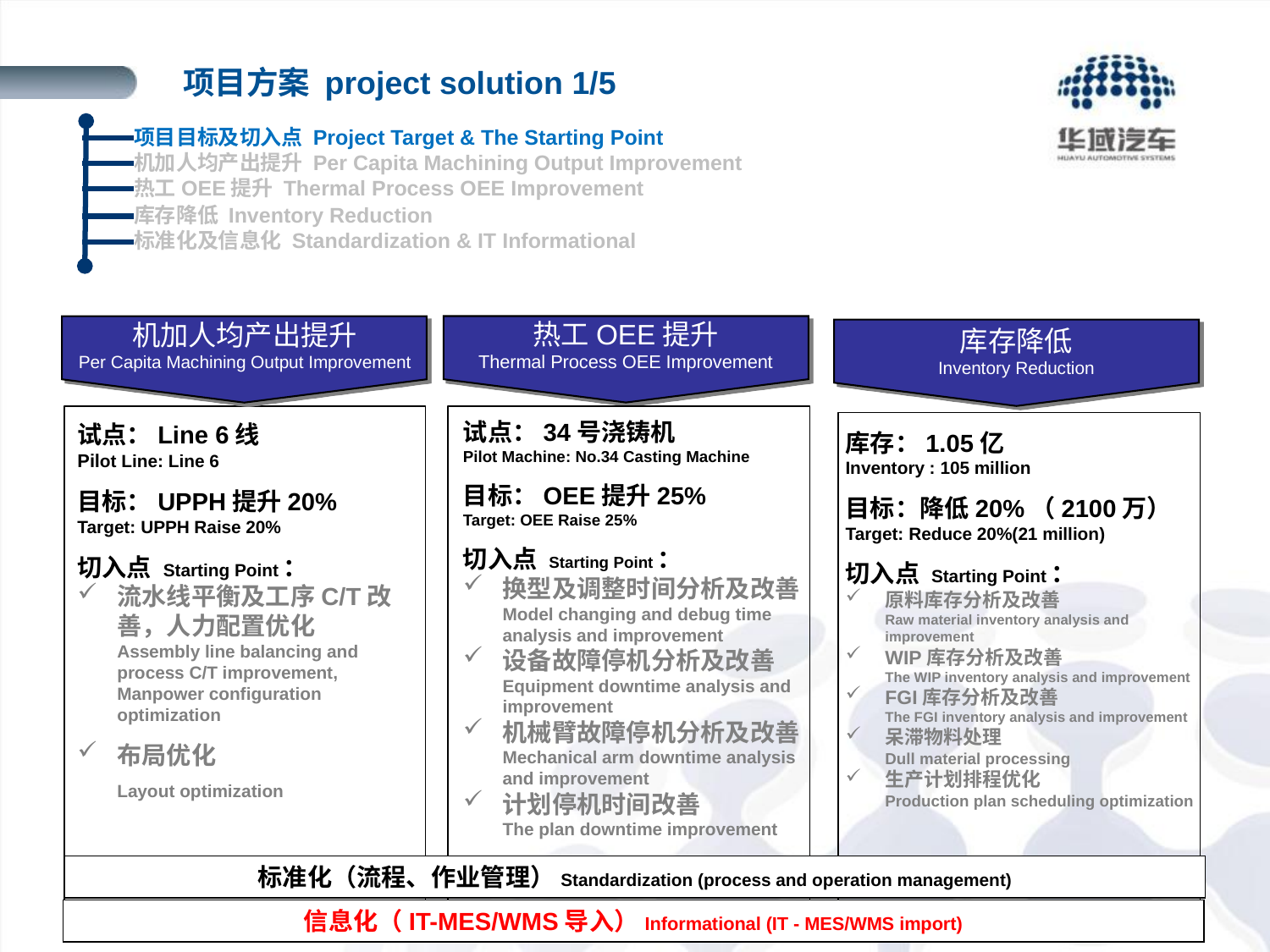

项目方案 project solution 1/5
项目目标及切入点 Project Target & The Starting Point
机加人均产出提升 Per Capita Machining Output Improvement
热工OEE提升 Thermal Process OEE Improvement
库存降低 Inventory Reduction
标准化及信息化 Standardization & IT Informational

善
机加人均产出提升
Per Capita Machining Output Improvement
热工OEE提升
Thermal Process OEE Improvement
库存降低
Inventory Reduction

库存：1.05亿
Inventory : 105 million
目标：降低20%（2100万）
Target: Reduce 20%(21 million)
切入点 Starting Point：
原料库存分析及改善
Raw material inventory analysis and improvement
WIP库存分析及改善
The WIP inventory analysis and improvement
FGI库存分析及改善
The FGI inventory analysis and improvement
呆滞物料处理
Dull material processing
生产计划排程优化
Production plan scheduling optimization

试点：34号浇铸机
Pilot Machine: No.34 Casting Machine
目标：OEE提升25%
Target: OEE Raise 25%
切入点 Starting Point：
换型及调整时间分析及改善
Model changing and debug time analysis and improvement
设备故障停机分析及改善
Equipment downtime analysis and improvement
机械臂故障停机分析及改善
Mechanical arm downtime analysis and improvement
计划停机时间改善
The plan downtime improvement
试点：Line 6线
Pilot Line: Line 6
目标：UPPH提升20%
Target: UPPH Raise 20%
切入点 Starting Point：
流水线平衡及工序C/T改善，人力配置优化
Assembly line balancing and process C/T improvement, Manpower configuration optimization
布局优化
Layout optimization

标准化（流程、作业管理）Standardization (process and operation management)
信息化（IT-MES/WMS导入）Informational (IT - MES/WMS import)